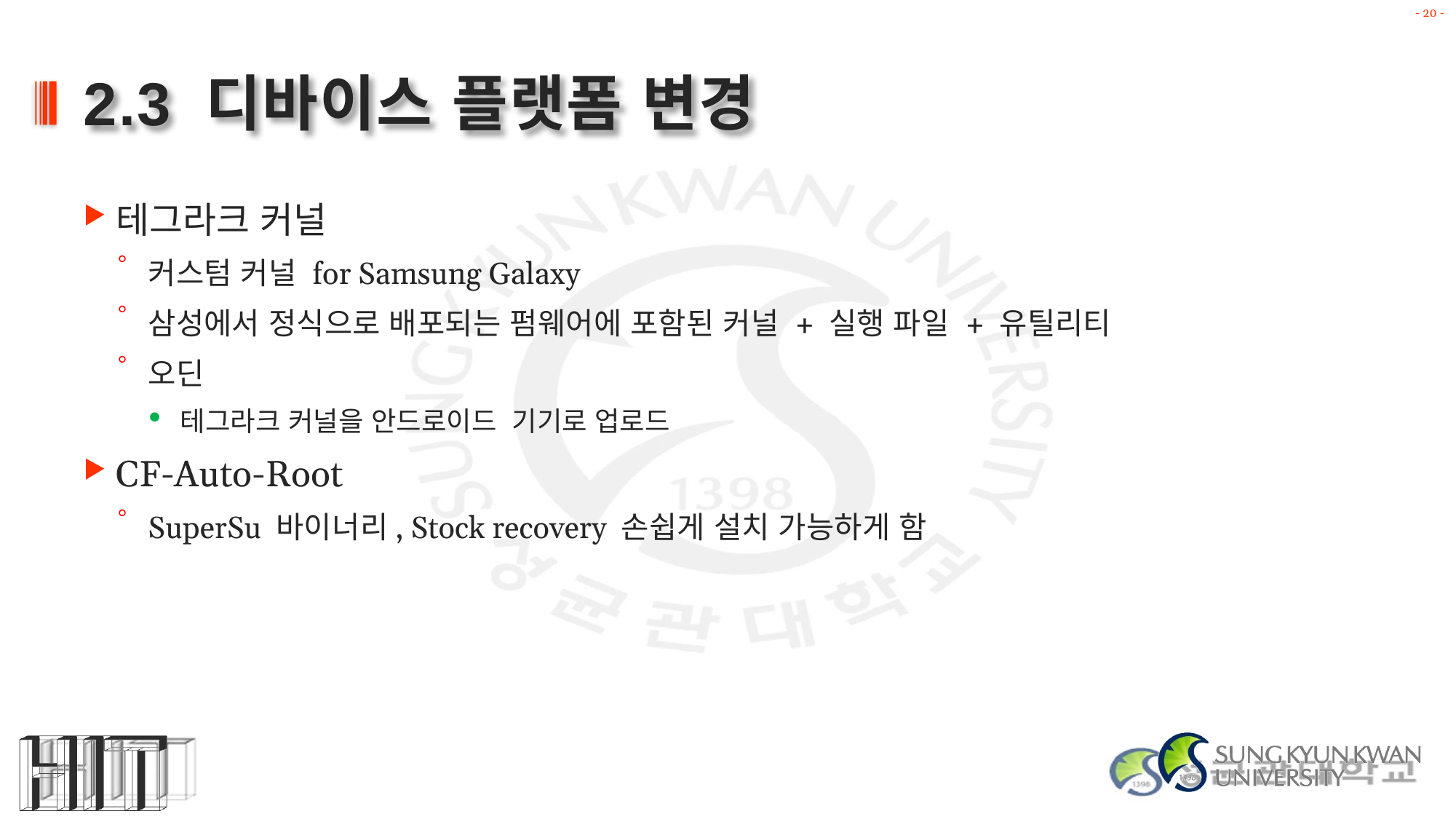

# 2.3 디바이스 플랫폼 변경
테그라크 커널
커스텀 커널 for Samsung Galaxy
삼성에서 정식으로 배포되는 펌웨어에 포함된 커널 + 실행 파일 + 유틸리티
오딘
테그라크 커널을 안드로이드  기기로 업로드
CF-Auto-Root
SuperSu 바이너리, Stock recovery 손쉽게 설치 가능하게 함